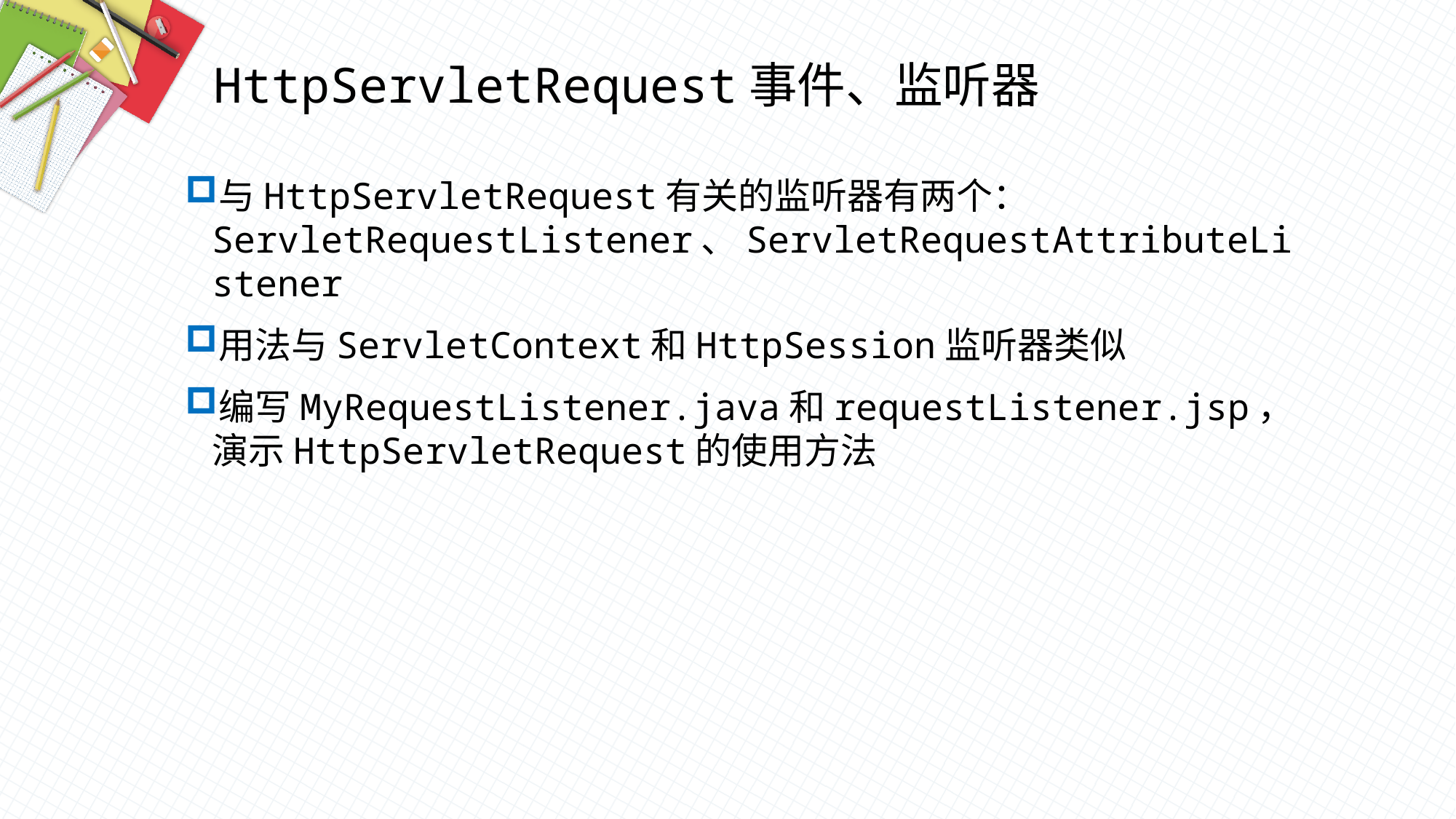

HttpServletRequest事件、监听器
与HttpServletRequest有关的监听器有两个：ServletRequestListener、ServletRequestAttributeListener
用法与ServletContext和HttpSession监听器类似
编写MyRequestListener.java和requestListener.jsp，演示HttpServletRequest的使用方法